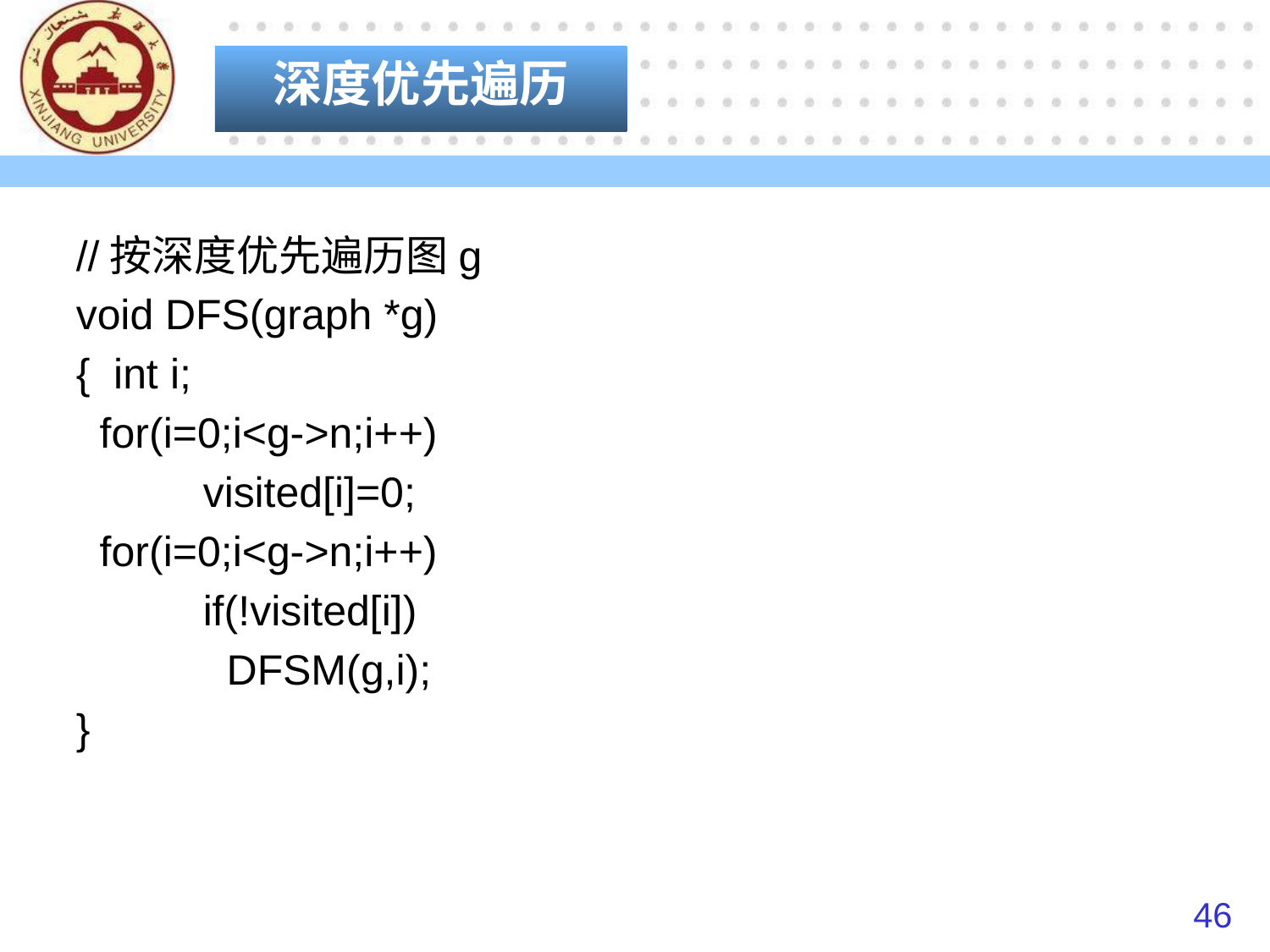

深度优先遍历
//按深度优先遍历图g
void DFS(graph *g)
{  int i;
  for(i=0;i<g->n;i++)
	visited[i]=0;
  for(i=0;i<g->n;i++)
	if(!visited[i])
	  DFSM(g,i);
}

46